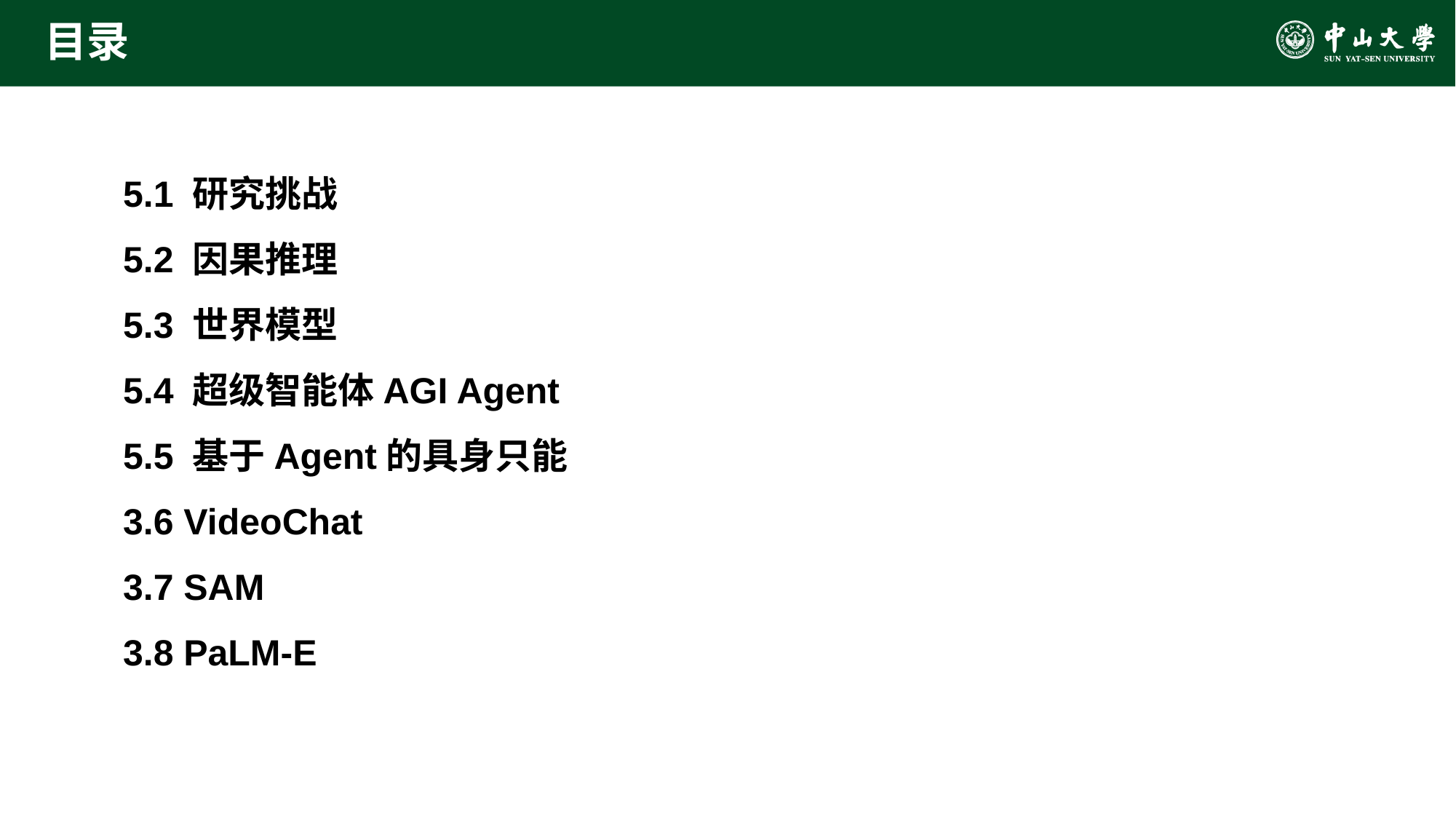

# 目录
5.1 研究挑战
5.2 因果推理
5.3 世界模型
5.4 超级智能体AGI Agent
5.5 基于Agent的具身只能
3.6 VideoChat
3.7 SAM
3.8 PaLM-E